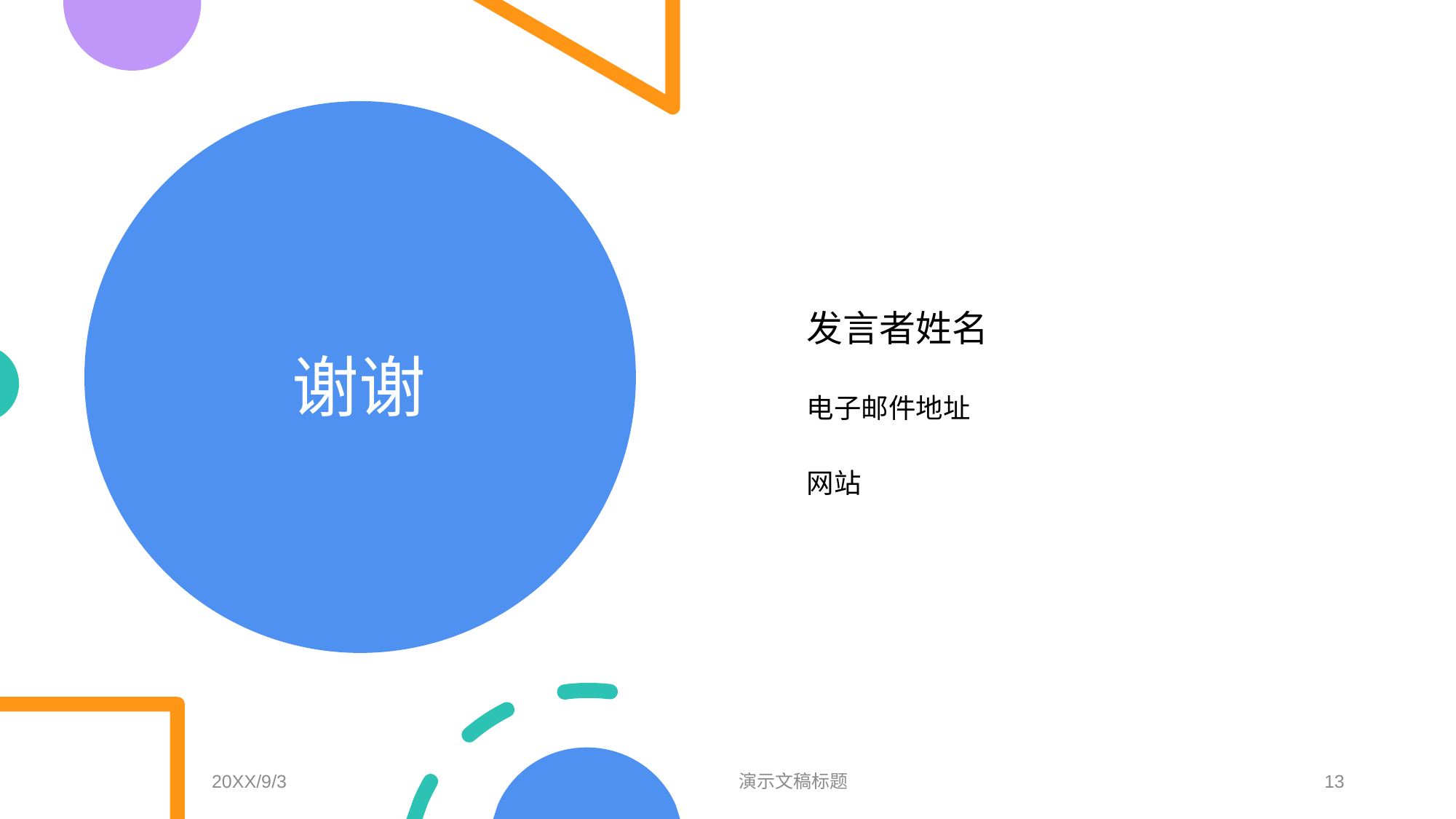

# 谢谢
发言者姓名
电子邮件地址
网站

20XX/9/3
演示文稿标题
13